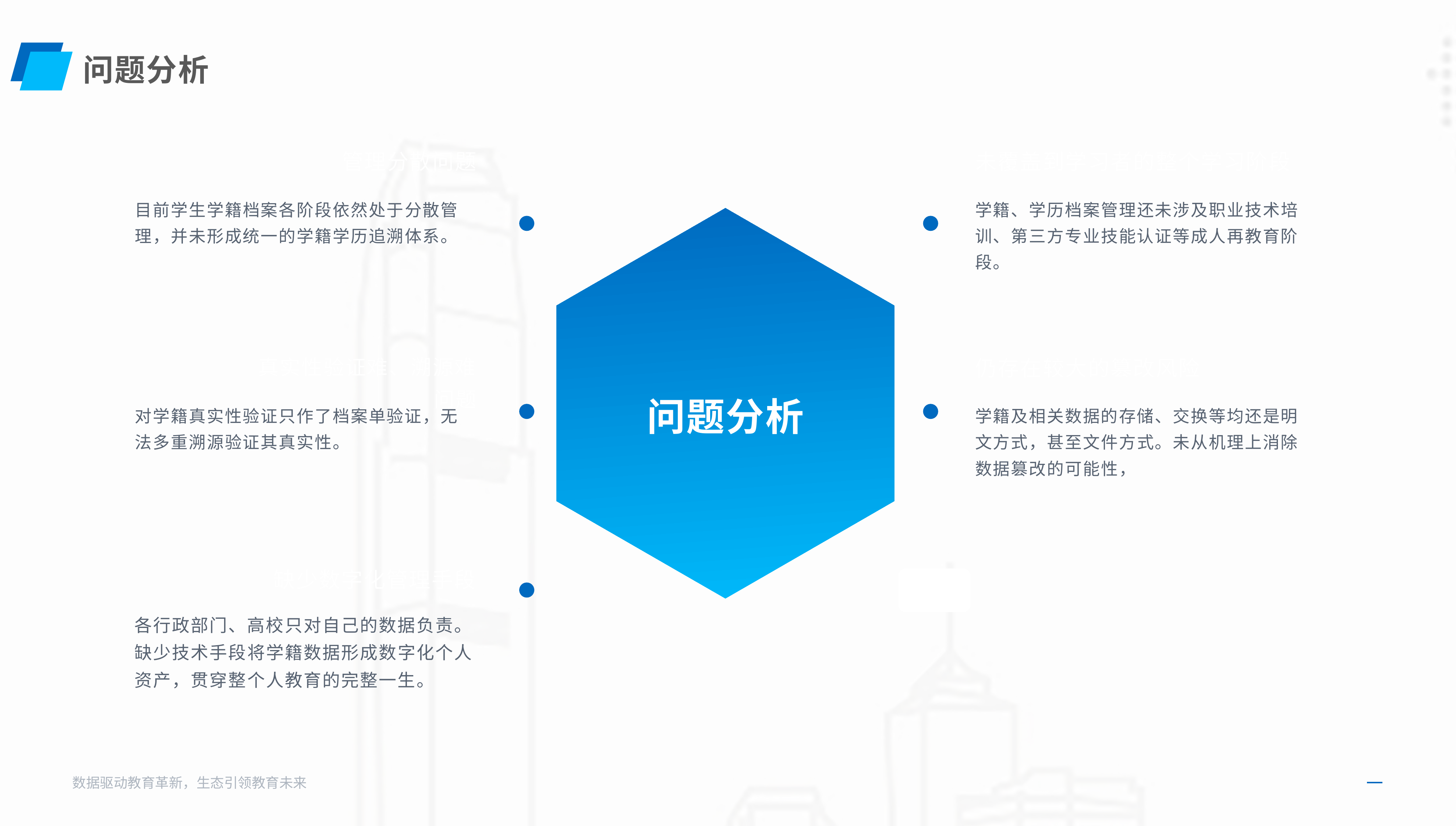

问题分析

未覆盖到学习者的整个学习阶段
管理分散问题

目前学生学籍档案各阶段依然处于分散管理，并未形成统一的学籍学历追溯体系。
学籍、学历档案管理还未涉及职业技术培训、第三方专业技能认证等成人再教育阶段。

真实性验证难、溯源难问题
仍存在较大的篡改风险
问题分析

对学籍真实性验证只作了档案单验证，无法多重溯源验证其真实性。
学籍及相关数据的存储、交换等均还是明文方式，甚至文件方式。未从机理上消除数据篡改的可能性，

缺少数字化管理手段

各行政部门、高校只对自己的数据负责。缺少技术手段将学籍数据形成数字化个人资产，贯穿整个人教育的完整一生。